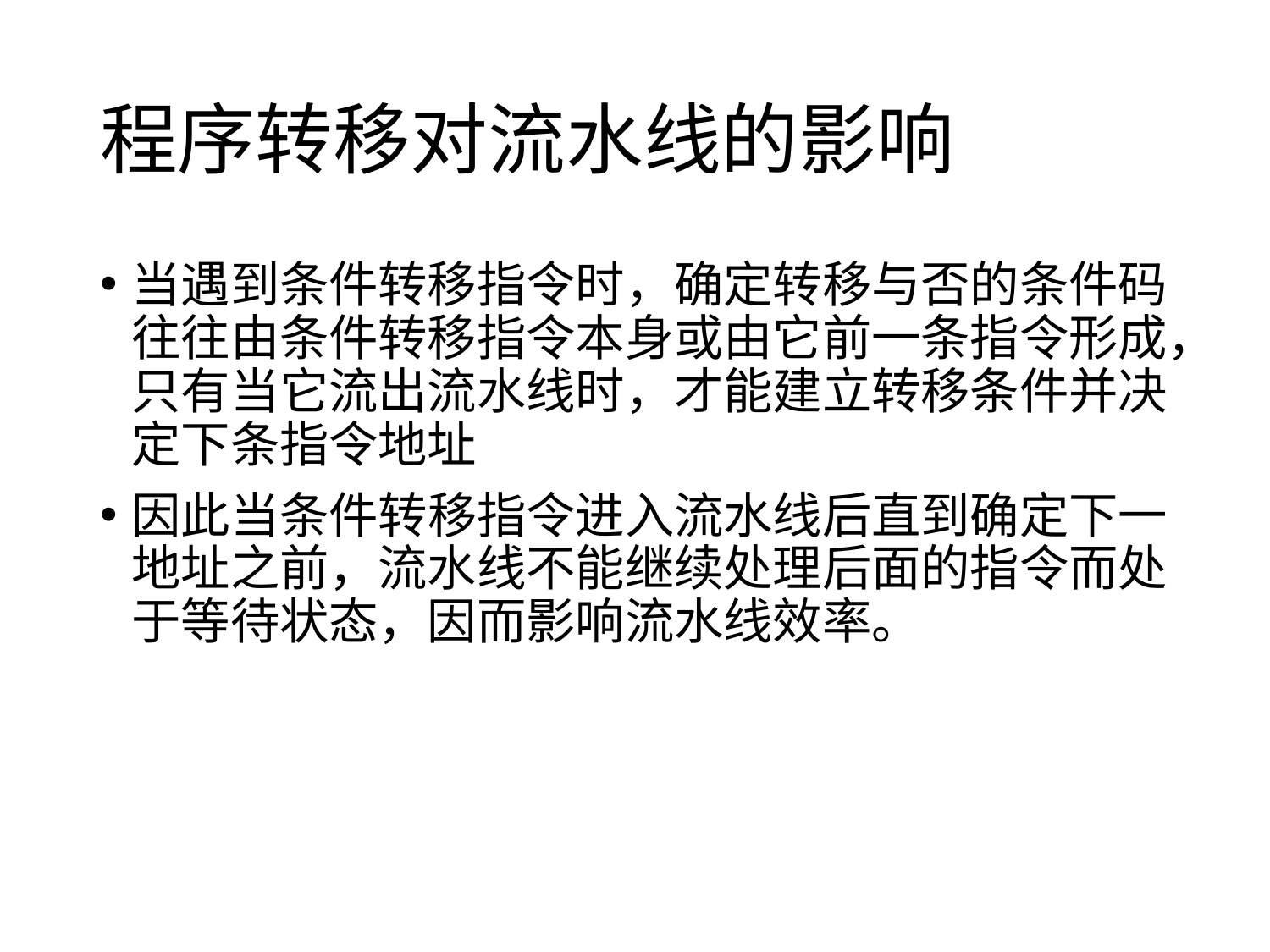

# 程序转移对流水线的影响
当遇到条件转移指令时，确定转移与否的条件码往往由条件转移指令本身或由它前一条指令形成，只有当它流出流水线时，才能建立转移条件并决定下条指令地址
因此当条件转移指令进入流水线后直到确定下一地址之前，流水线不能继续处理后面的指令而处于等待状态，因而影响流水线效率。